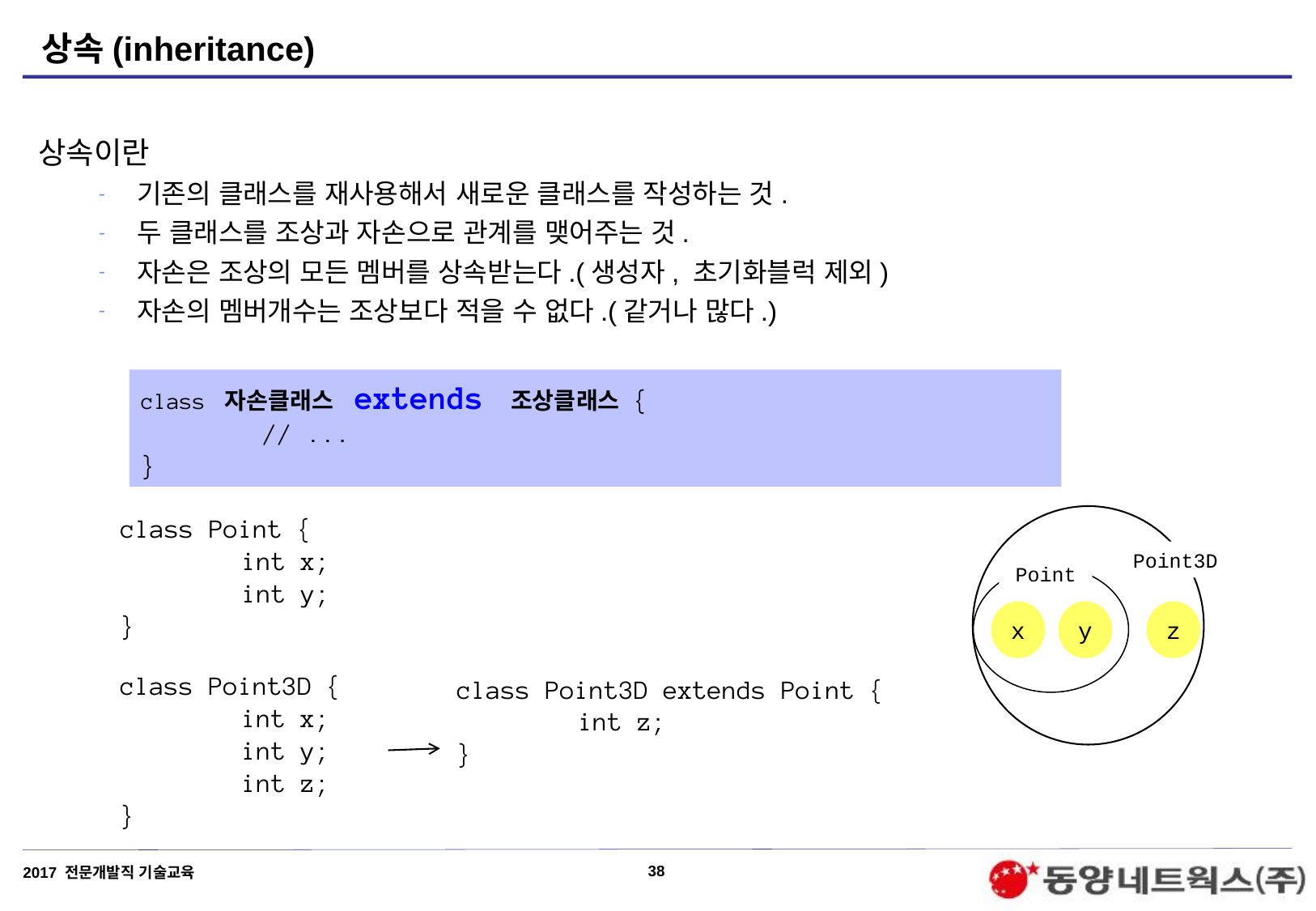

# 상속(inheritance)
상속이란
기존의 클래스를 재사용해서 새로운 클래스를 작성하는 것.
두 클래스를 조상과 자손으로 관계를 맺어주는 것.
자손은 조상의 모든 멤버를 상속받는다.(생성자, 초기화블럭 제외)
자손의 멤버개수는 조상보다 적을 수 없다.(같거나 많다.)

class 자손클래스  extends 조상클래스 {
	// ...
}
class Point {
	int x;
	int y;
}

Point3D
Point

x
y
z
class Point3D {
	int x;
	int y;
	int z;
}
class Point3D extends Point {
	int z;
}